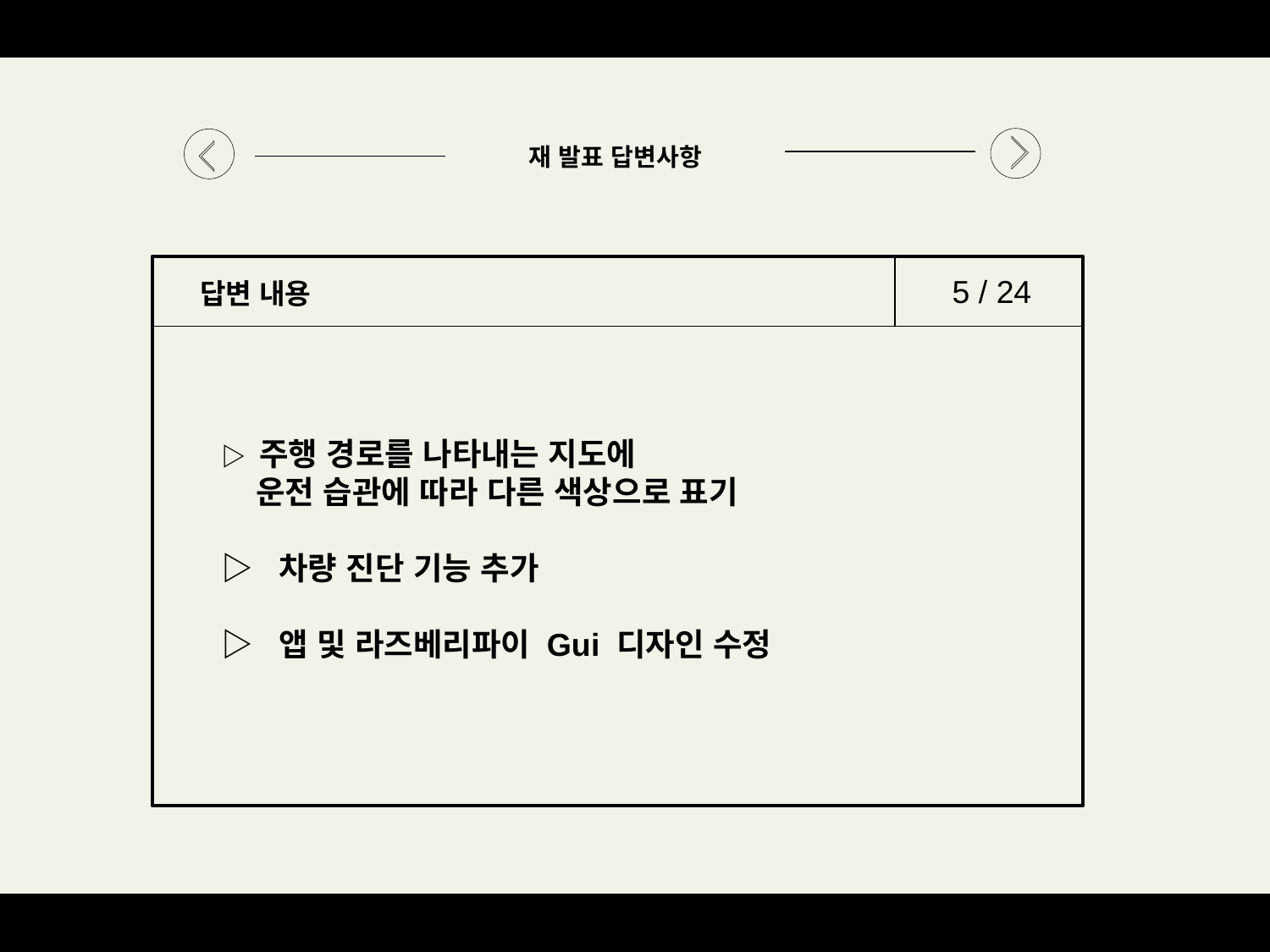

재 발표 답변사항

5 / 24
답변 내용
▷ 주행 경로를 나타내는 지도에
   운전 습관에 따라 다른 색상으로 표기

▷  차량 진단 기능 추가

▷  앱 및 라즈베리파이 Gui 디자인 수정